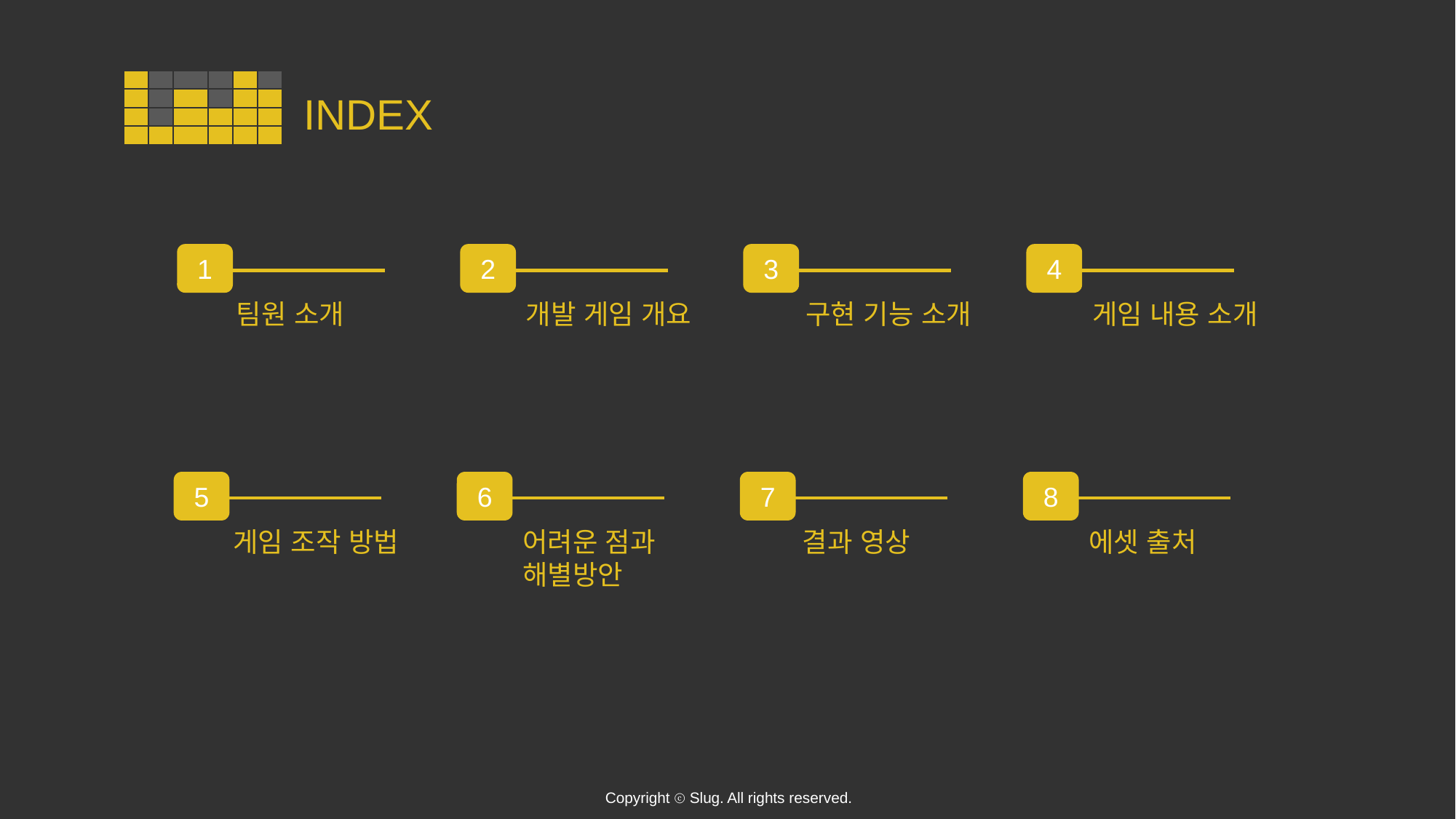

|  |  |  |  |  |  |
| --- | --- | --- | --- | --- | --- |
|  |  |  |  |  |  |
|  |  |  |  |  |  |
|  |  |  |  |  |  |
INDEX
1
2
3
4
팀원 소개
개발 게임 개요
구현 기능 소개
게임 내용 소개
5
6
7
8
게임 조작 방법
어려운 점과
해별방안
결과 영상
에셋 출처
Copyright ⓒ Slug. All rights reserved.